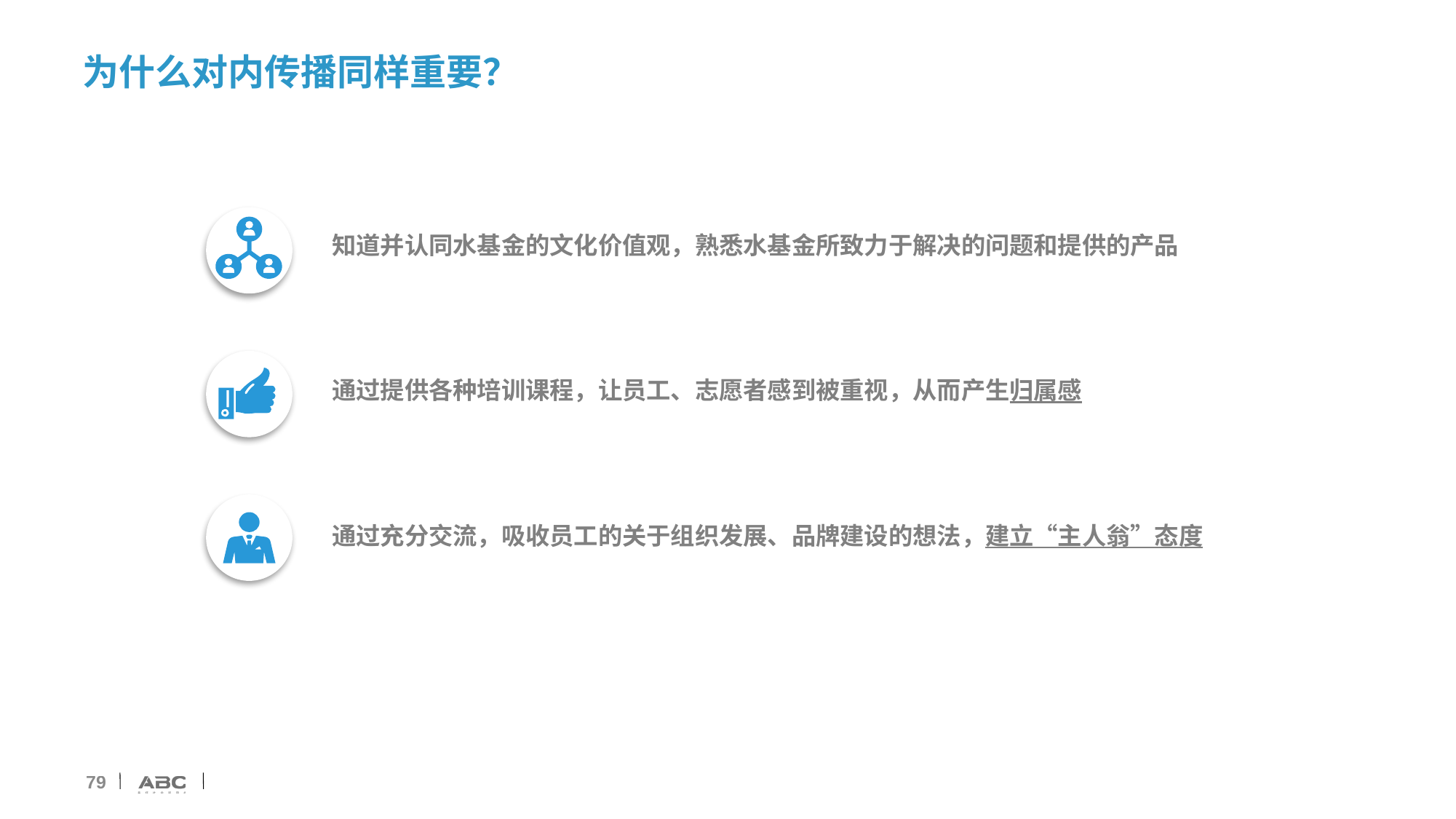

为什么对内传播同样重要？

知道并认同水基金的文化价值观，熟悉水基金所致力于解决的问题和提供的产品

通过提供各种培训课程，让员工、志愿者感到被重视，从而产生归属感

通过充分交流，吸收员工的关于组织发展、品牌建设的想法，建立“主人翁”态度

79